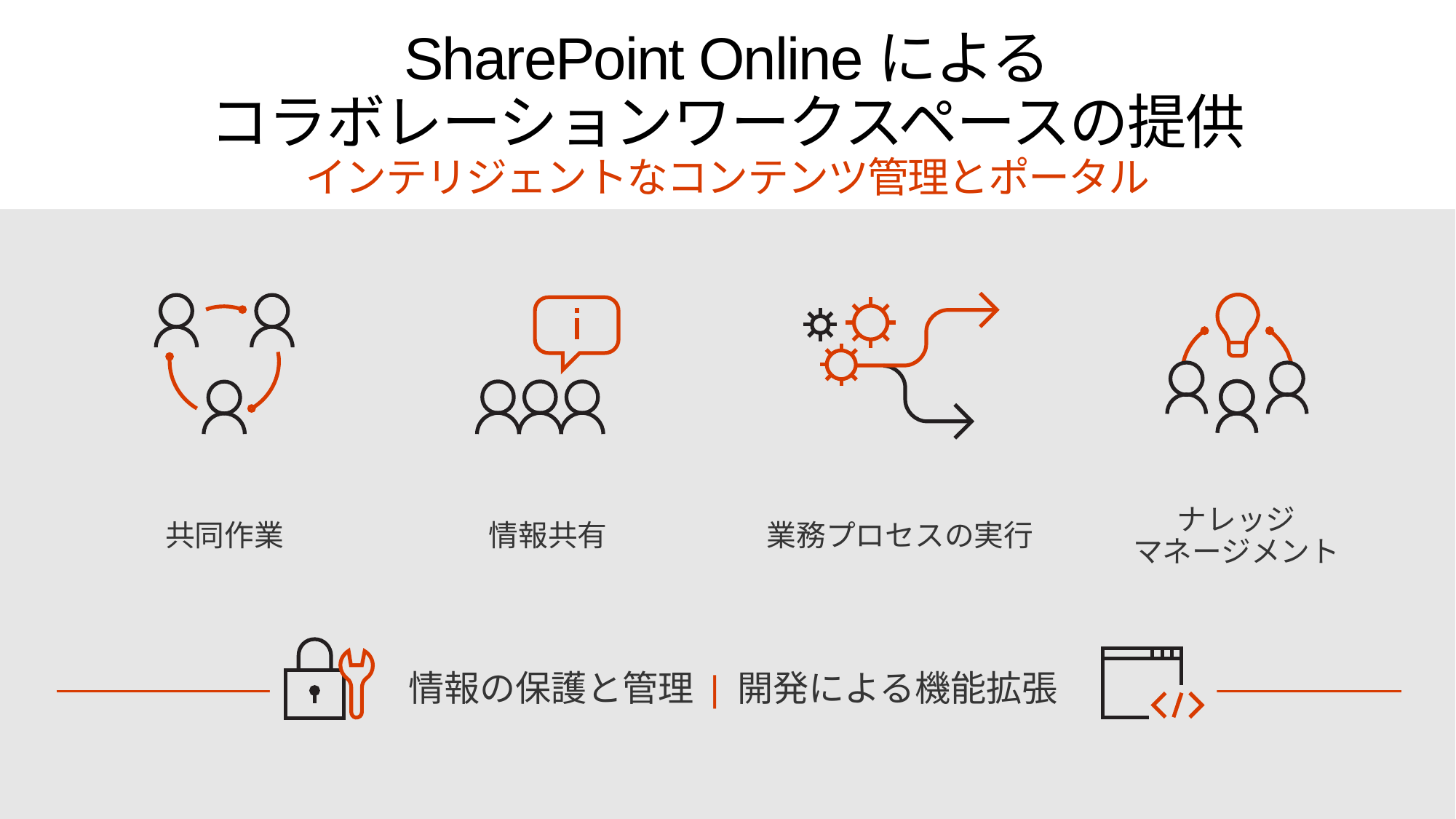

# SharePoint Onlineによる コラボレーションワークスペースの提供 インテリジェントなコンテンツ管理とポータル

共同作業
情報共有
業務プロセスの実行
ナレッジ
マネージメント

情報の保護と管理 | 開発による機能拡張